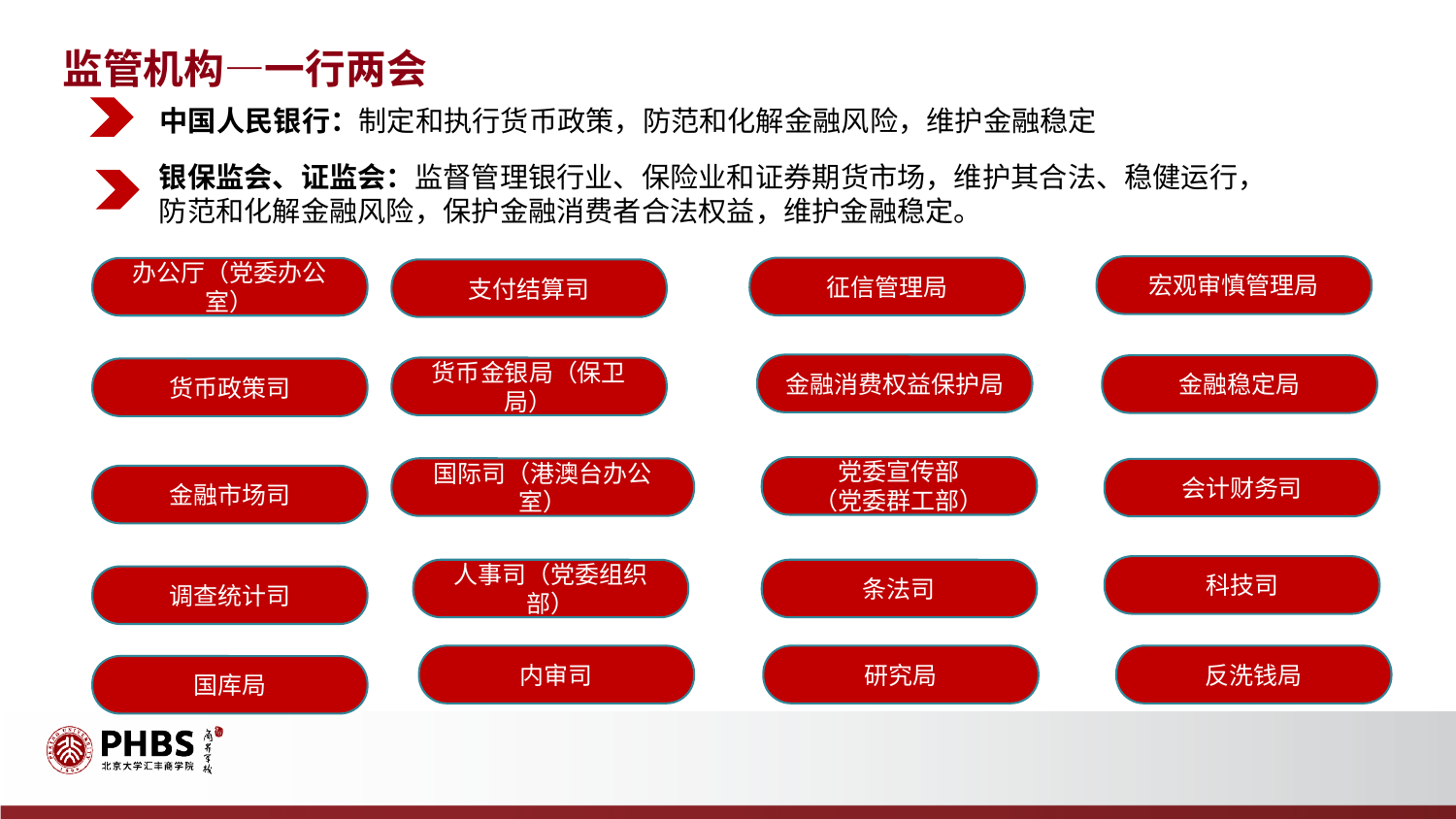

监管机构—一行两会
中国人民银行：制定和执行货币政策，防范和化解金融风险，维护金融稳定

银保监会、证监会：监督管理银行业、保险业和证券期货市场，维护其合法、稳健运行，
防范和化解金融风险，保护金融消费者合法权益，维护金融稳定。

宏观审慎管理局
征信管理局
办公厅（党委办公室）
支付结算司
金融消费权益保护局
金融稳定局
货币金银局（保卫局）
货币政策司
党委宣传部
（党委群工部）
国际司（港澳台办公室）
会计财务司
金融市场司
科技司
人事司（党委组织部）
条法司
调查统计司
反洗钱局
内审司
研究局
国库局